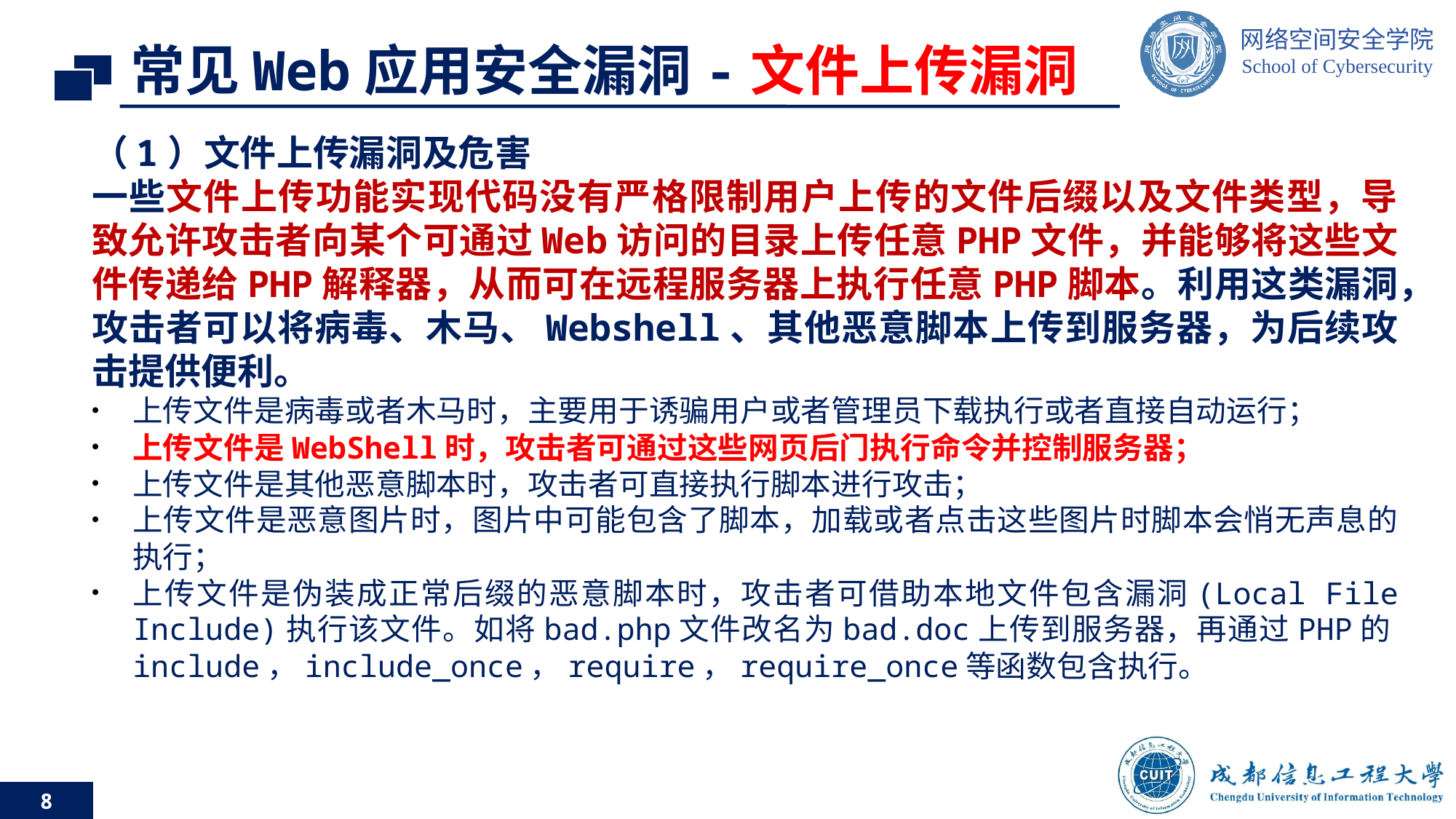

# 常见Web应用安全漏洞-文件上传漏洞
（1）文件上传漏洞及危害
一些文件上传功能实现代码没有严格限制用户上传的文件后缀以及文件类型，导致允许攻击者向某个可通过Web访问的目录上传任意PHP文件，并能够将这些文件传递给PHP解释器，从而可在远程服务器上执行任意PHP脚本。利用这类漏洞，攻击者可以将病毒、木马、Webshell、其他恶意脚本上传到服务器，为后续攻击提供便利。
上传文件是病毒或者木马时，主要用于诱骗用户或者管理员下载执行或者直接自动运行；
上传文件是WebShell时，攻击者可通过这些网页后门执行命令并控制服务器；
上传文件是其他恶意脚本时，攻击者可直接执行脚本进行攻击；
上传文件是恶意图片时，图片中可能包含了脚本，加载或者点击这些图片时脚本会悄无声息的执行；
上传文件是伪装成正常后缀的恶意脚本时，攻击者可借助本地文件包含漏洞(Local File Include)执行该文件。如将bad.php文件改名为bad.doc上传到服务器，再通过PHP的include，include_once，require，require_once等函数包含执行。

8